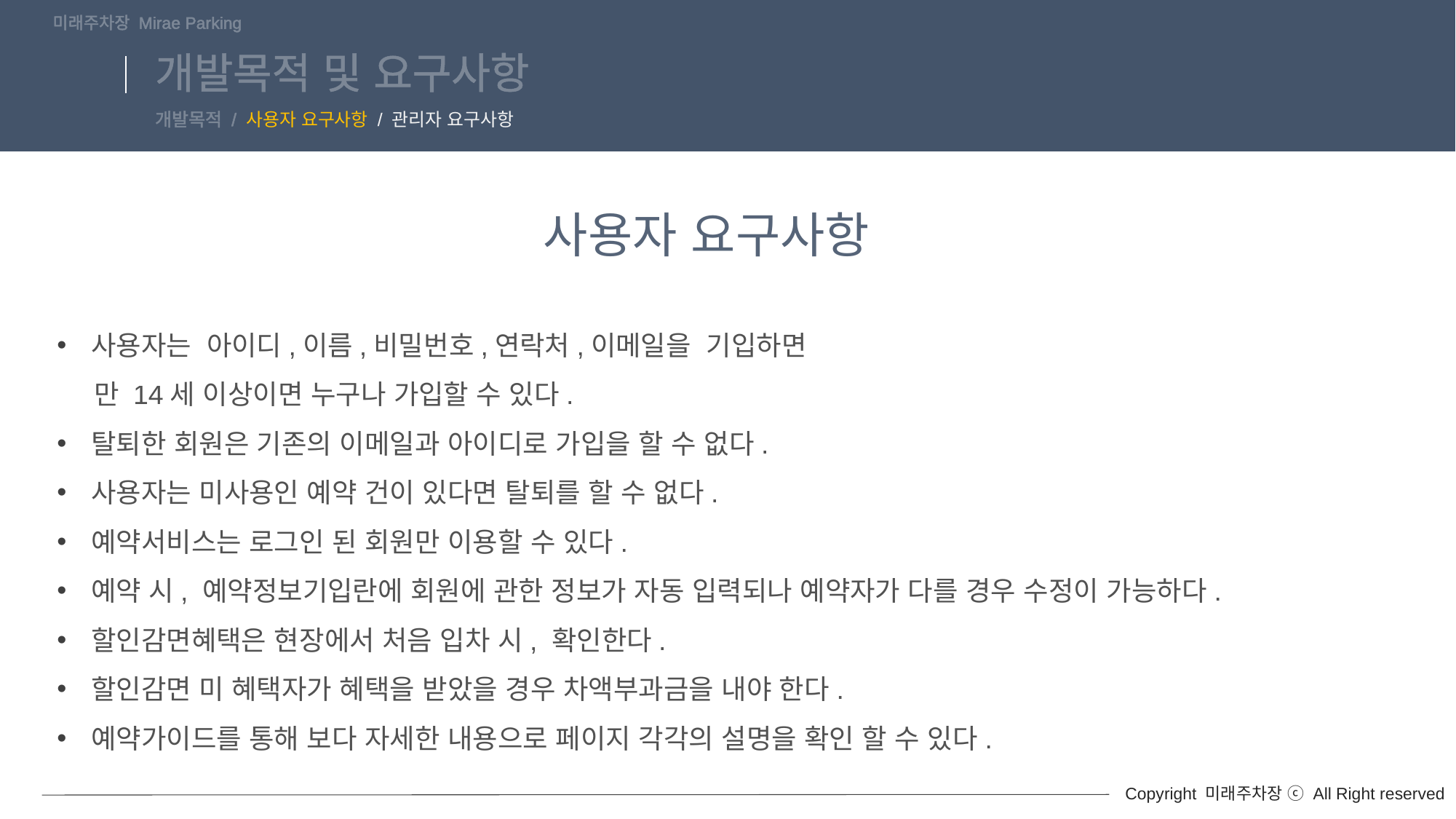

미래주차장 Mirae Parking
# 개발목적 및 요구사항

개발목적 / 사용자 요구사항 / 관리자 요구사항
사용자 요구사항

사용자는  아이디,이름,비밀번호,연락처,이메일을  기입하면
    만 14세 이상이면 누구나 가입할 수 있다.
탈퇴한 회원은 기존의 이메일과 아이디로 가입을 할 수 없다.
사용자는 미사용인 예약 건이 있다면 탈퇴를 할 수 없다.
예약서비스는 로그인 된 회원만 이용할 수 있다.
예약 시, 예약정보기입란에 회원에 관한 정보가 자동 입력되나 예약자가 다를 경우 수정이 가능하다.
할인감면혜택은 현장에서 처음 입차 시, 확인한다.
할인감면 미 혜택자가 혜택을 받았을 경우 차액부과금을 내야 한다.
예약가이드를 통해 보다 자세한 내용으로 페이지 각각의 설명을 확인 할 수 있다.